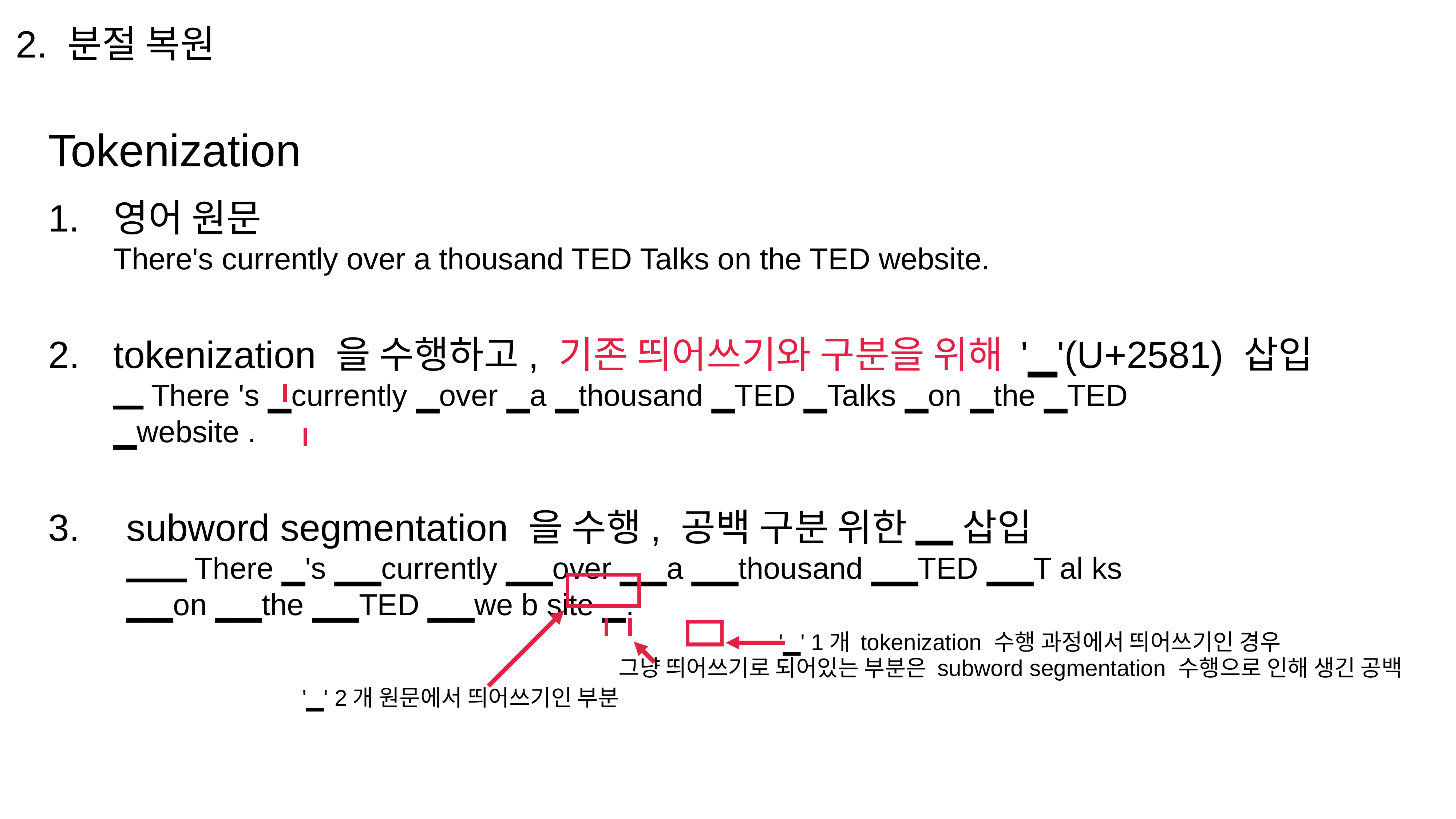

2. 분절 복원
Tokenization
영어 원문
There's currently over a thousand TED Talks on the TED website.
tokenization 을 수행하고, 기존 띄어쓰기와 구분을 위해 '▁'(U+2581) 삽입
▁There 's ▁currently ▁over ▁a ▁thousand ▁TED ▁Talks ▁on ▁the ▁TED
▁website .
subword segmentation 을 수행, 공백 구분 위한 ▁ 삽입
▁▁There ▁'s ▁▁currently ▁▁over ▁▁a ▁▁thousand ▁▁TED ▁▁T al ks
▁▁on ▁▁the ▁▁TED ▁▁we b site ▁.

'▁' 1개 tokenization 수행 과정에서 띄어쓰기인 경우

그냥 띄어쓰기로 되어있는 부분은 subword segmentation 수행으로 인해 생긴 공백
'▁' 2개 원문에서 띄어쓰기인 부분
13